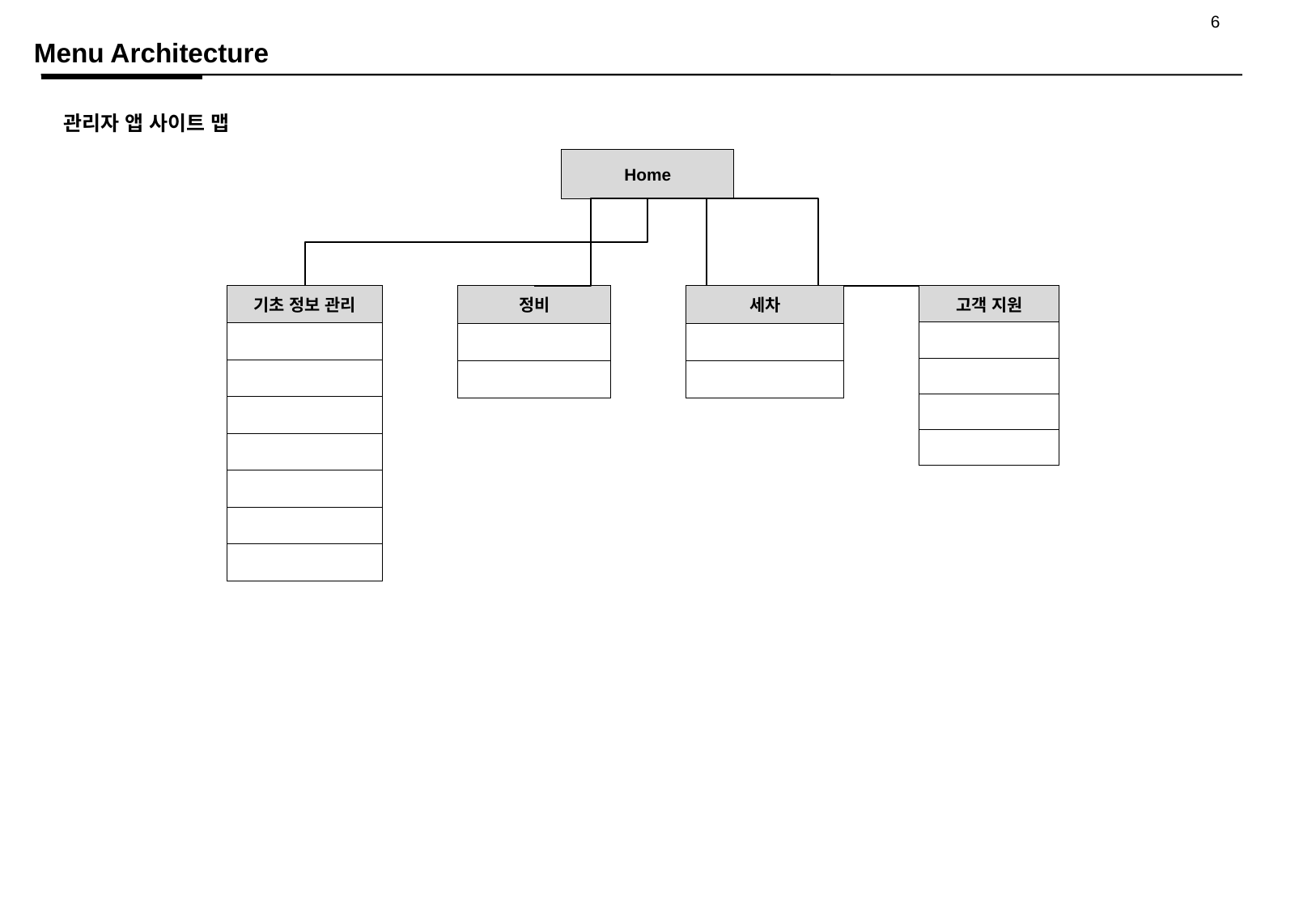

Menu A​rchitecture

관리자 앱 사이트 맵
Home
| 기초 정보 관리 |
| --- |
|  |
|  |
|  |
|  |
|  |
|  |
|  |
| 정비 |
| --- |
|  |
|  |
| 세차 |
| --- |
|  |
|  |
| 고객 지원 |
| --- |
|  |
|  |
|  |
|  |